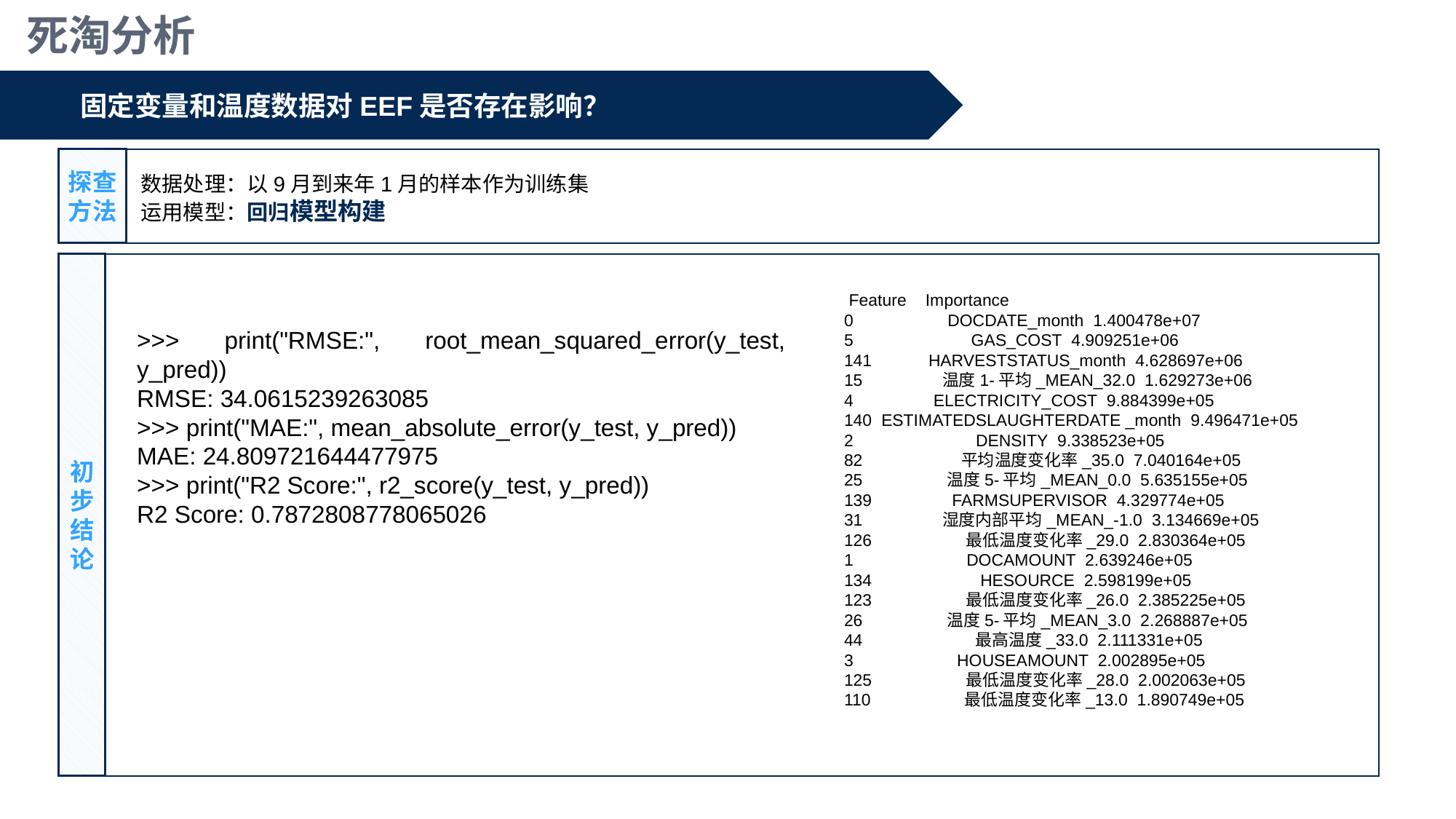

死淘分析

固定变量和温度数据对EEF是否存在影响？

探查方法

数据处理：以9月到来年1月的样本作为训练集
运用模型：回归模型构建
初步结论

 Feature    Importance
0                    DOCDATE_month  1.400478e+07
5                         GAS_COST  4.909251e+06
141            HARVESTSTATUS_month  4.628697e+06
15                温度1-平均_MEAN_32.0  1.629273e+06
4                 ELECTRICITY_COST  9.884399e+05
140  ESTIMATEDSLAUGHTERDATE _month  9.496471e+05
2                          DENSITY  9.338523e+05
82                    平均温度变化率_35.0  7.040164e+05
25                 温度5-平均_MEAN_0.0  5.635155e+05
139                 FARMSUPERVISOR  4.329774e+05
31                湿度内部平均_MEAN_-1.0  3.134669e+05
126                   最低温度变化率_29.0  2.830364e+05
1                        DOCAMOUNT  2.639246e+05
134                       HESOURCE  2.598199e+05
123                   最低温度变化率_26.0  2.385225e+05
26                 温度5-平均_MEAN_3.0  2.268887e+05
44                       最高温度_33.0  2.111331e+05
3                      HOUSEAMOUNT  2.002895e+05
125                   最低温度变化率_28.0  2.002063e+05
110                   最低温度变化率_13.0  1.890749e+05
>>> print("RMSE:", root_mean_squared_error(y_test, y_pred))
RMSE: 34.0615239263085
>>> print("MAE:", mean_absolute_error(y_test, y_pred))
MAE: 24.809721644477975
>>> print("R2 Score:", r2_score(y_test, y_pred))
R2 Score: 0.7872808778065026